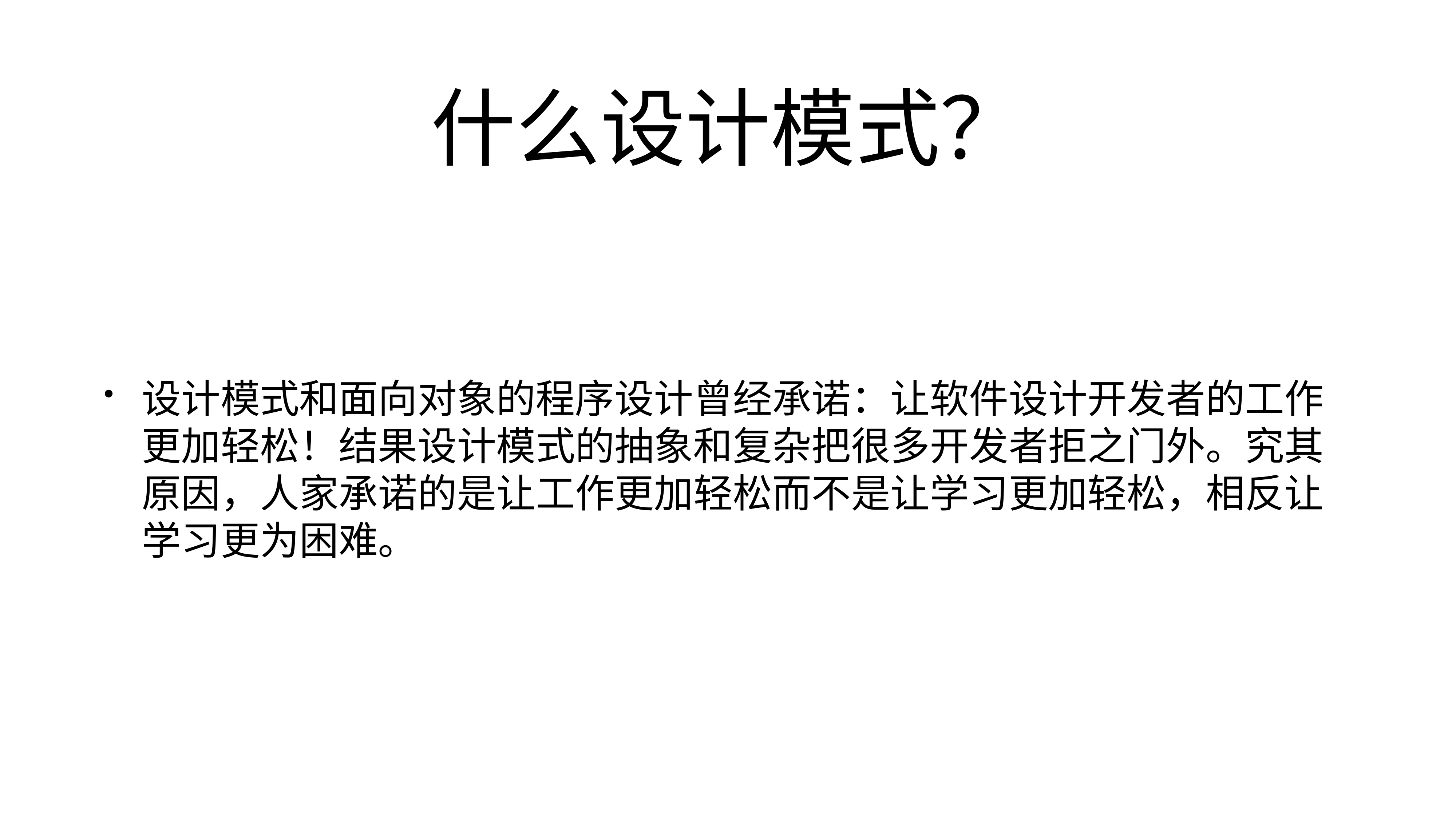

# 什么设计模式？
设计模式和面向对象的程序设计曾经承诺：让软件设计开发者的工作更加轻松！结果设计模式的抽象和复杂把很多开发者拒之门外。究其原因，人家承诺的是让工作更加轻松而不是让学习更加轻松，相反让学习更为困难。